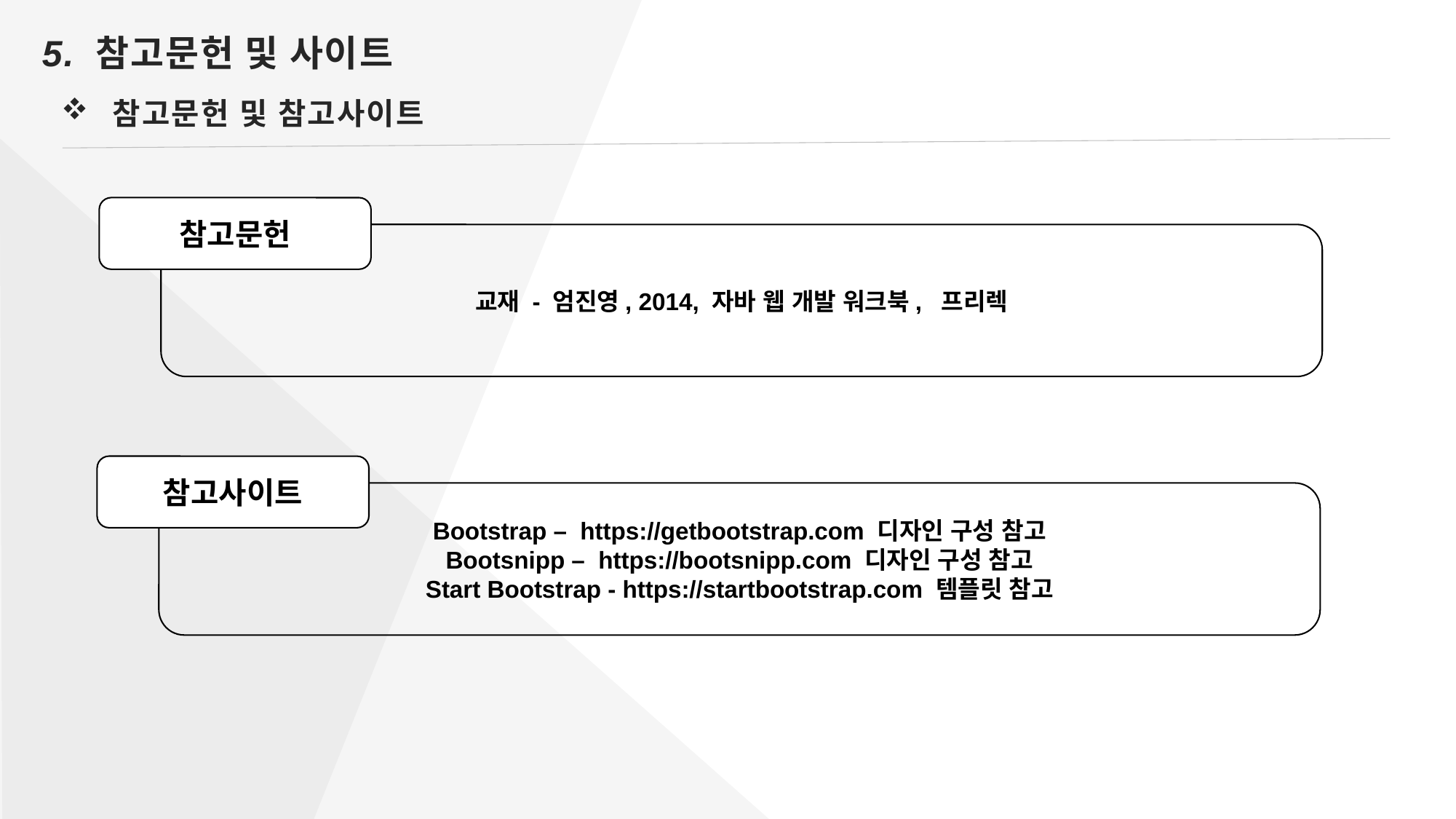

5. 참고문헌 및 사이트

참고문헌 및 참고사이트

참고문헌
교재 - 엄진영, 2014, 자바 웹 개발 워크북,  프리렉
참고사이트
Bootstrap –  https://getbootstrap.com 디자인 구성 참고
Bootsnipp –  https://bootsnipp.com 디자인 구성 참고
Start Bootstrap - https://startbootstrap.com 템플릿 참고